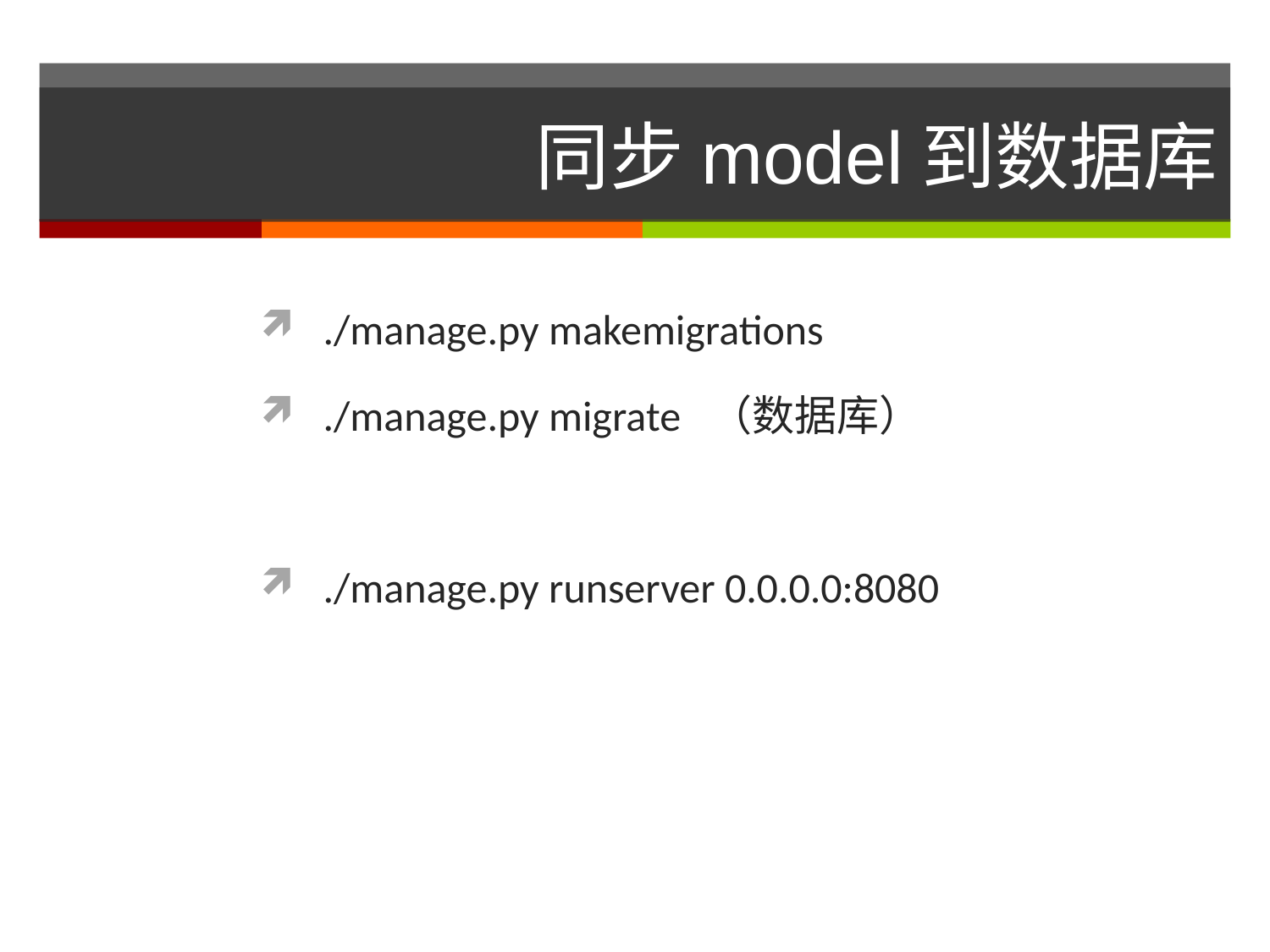

# 同步model到数据库
./manage.py makemigrations
./manage.py migrate  （数据库）

./manage.py runserver 0.0.0.0:8080